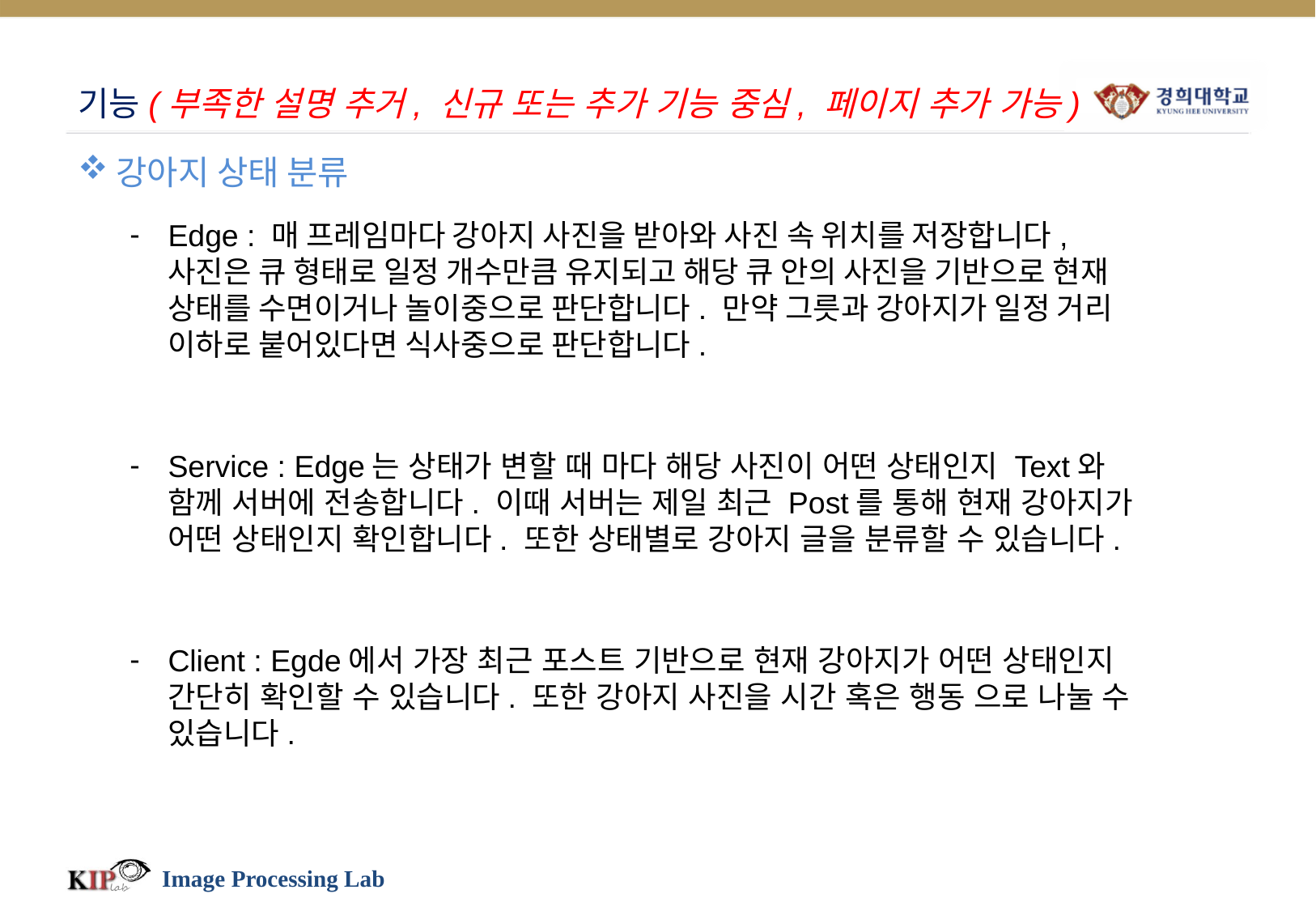

# 기능(부족한 설명 추거, 신규 또는 추가 기능 중심, 페이지 추가 가능)
강아지 상태 분류
Edge : 매 프레임마다 강아지 사진을 받아와 사진 속 위치를 저장합니다, 사진은 큐 형태로 일정 개수만큼 유지되고 해당 큐 안의 사진을 기반으로 현재 상태를 수면이거나 놀이중으로 판단합니다. 만약 그릇과 강아지가 일정 거리 이하로 붙어있다면 식사중으로 판단합니다.

Service : Edge는 상태가 변할 때 마다 해당 사진이 어떤 상태인지 Text와 함께 서버에 전송합니다. 이때 서버는 제일 최근 Post를 통해 현재 강아지가 어떤 상태인지 확인합니다. 또한 상태별로 강아지 글을 분류할 수 있습니다.

Client : Egde에서 가장 최근 포스트 기반으로 현재 강아지가 어떤 상태인지 간단히 확인할 수 있습니다. 또한 강아지 사진을 시간 혹은 행동 으로 나눌 수 있습니다.

Image Processing Lab